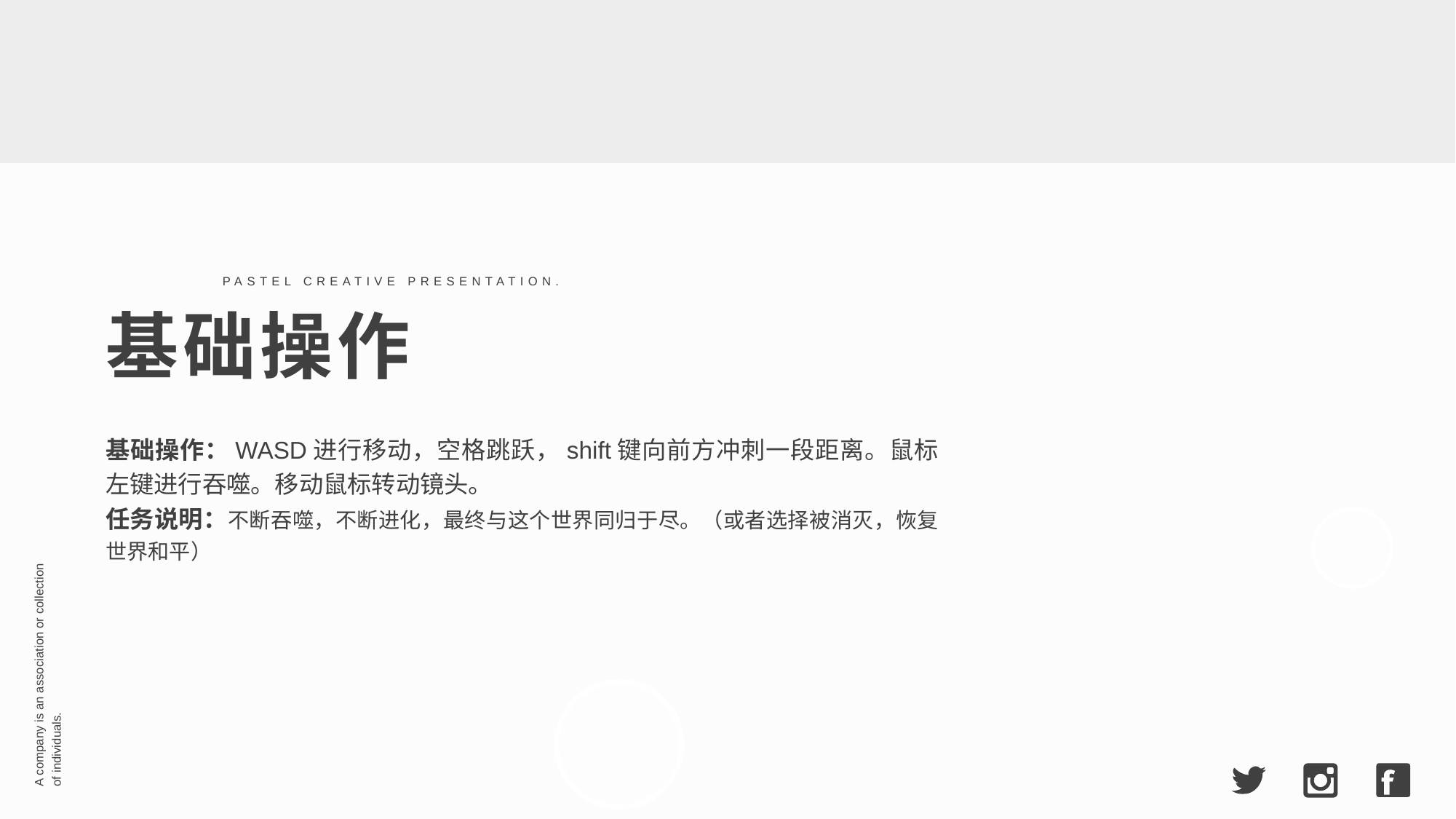

PASTEL CREATIVE PRESENTATION.
基础操作
基础操作：WASD进行移动，空格跳跃，shift键向前方冲刺一段距离。鼠标左键进行吞噬。移动鼠标转动镜头。
任务说明：不断吞噬，不断进化，最终与这个世界同归于尽。（或者选择被消灭，恢复世界和平）

A company is an association or collection of individuals.